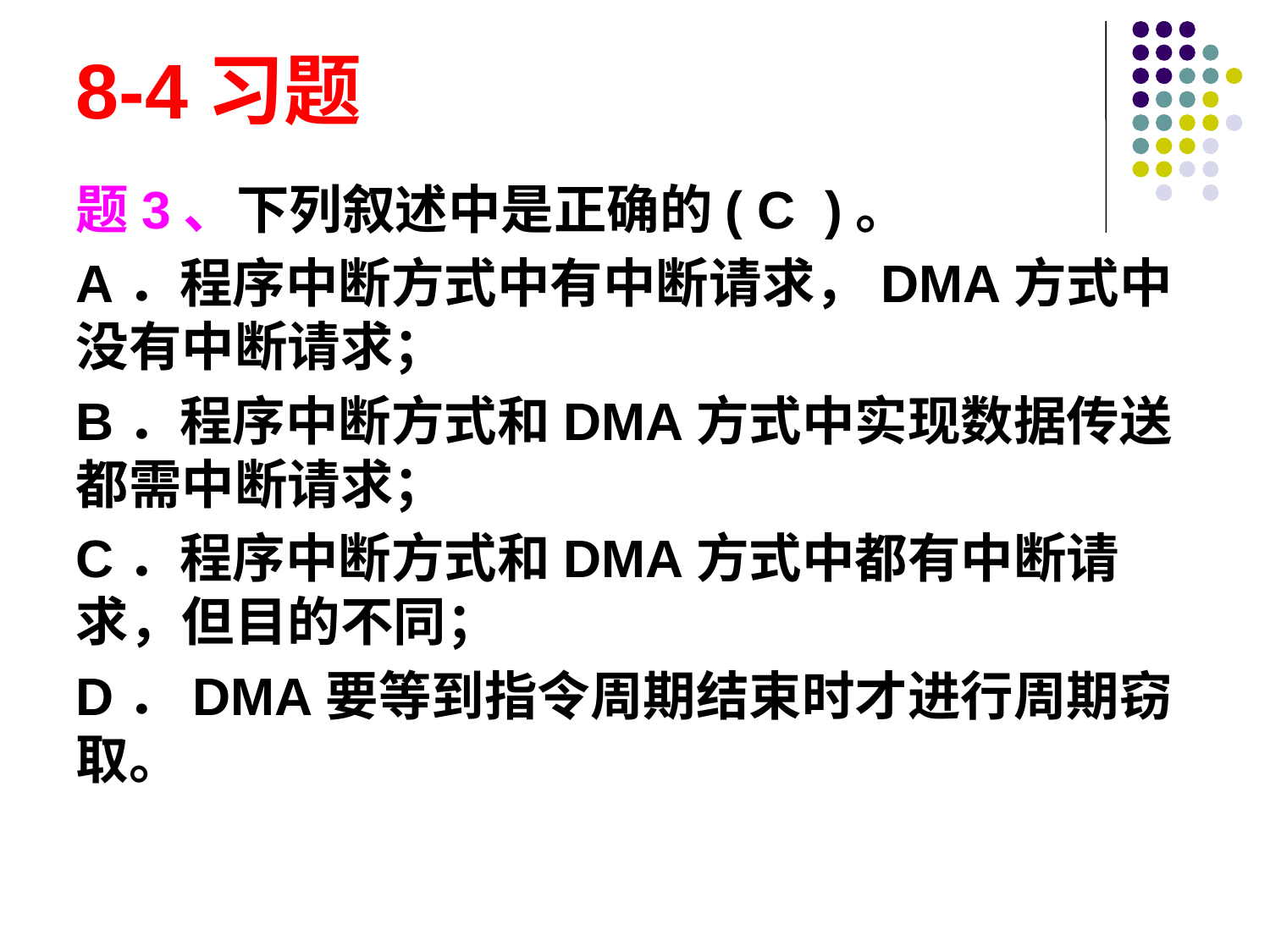

# 8-4习题
题3、下列叙述中是正确的( C  )。
A．程序中断方式中有中断请求，DMA方式中没有中断请求；
B．程序中断方式和DMA方式中实现数据传送都需中断请求；
C．程序中断方式和DMA方式中都有中断请求，但目的不同；
D．DMA要等到指令周期结束时才进行周期窃取。